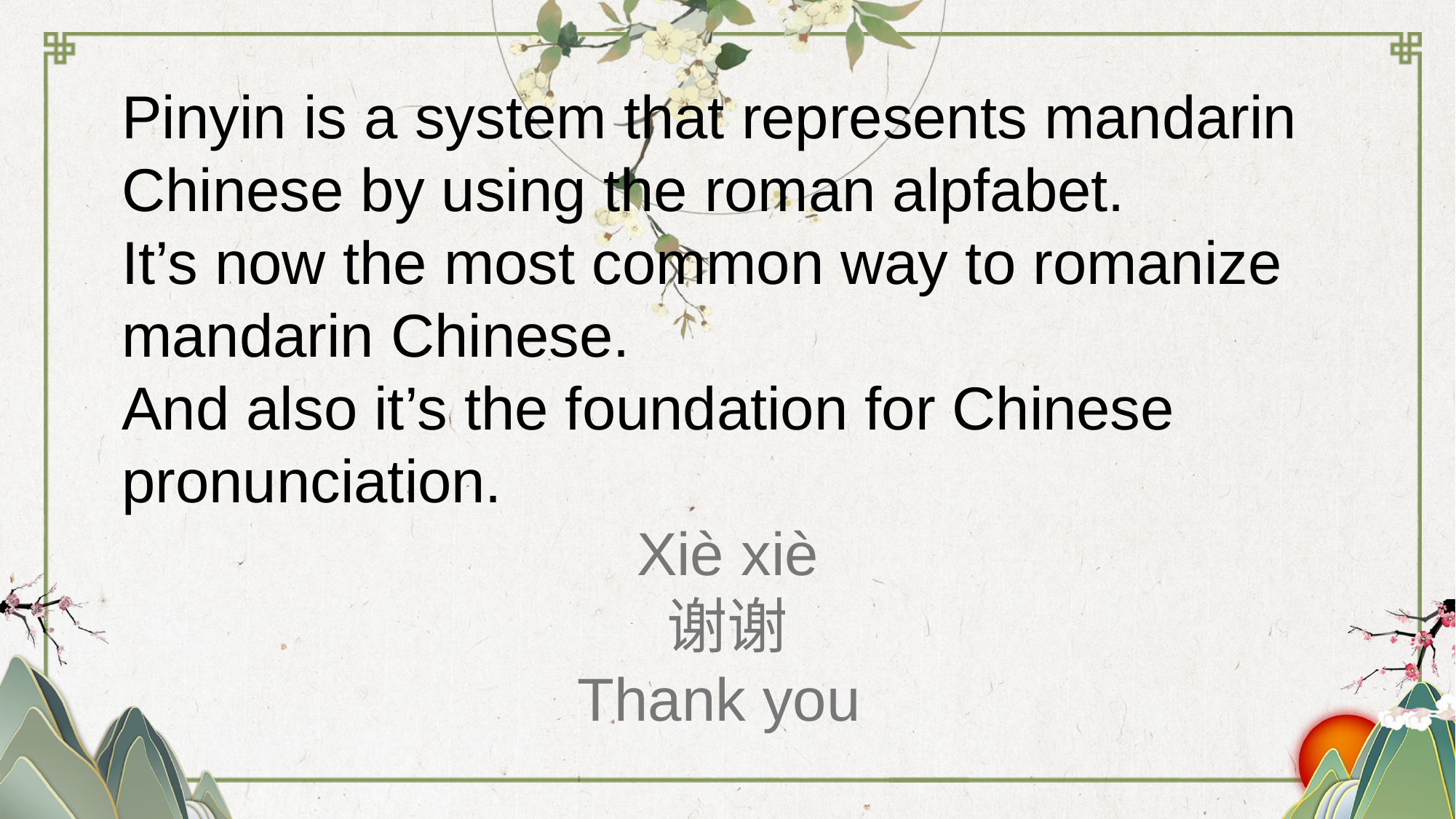

Pinyin is a system that represents mandarin Chinese by using the roman alpfabet.
It’s now the most common way to romanize mandarin Chinese.
And also it’s the foundation for Chinese pronunciation.
Xiè xiè
谢谢
Thank you